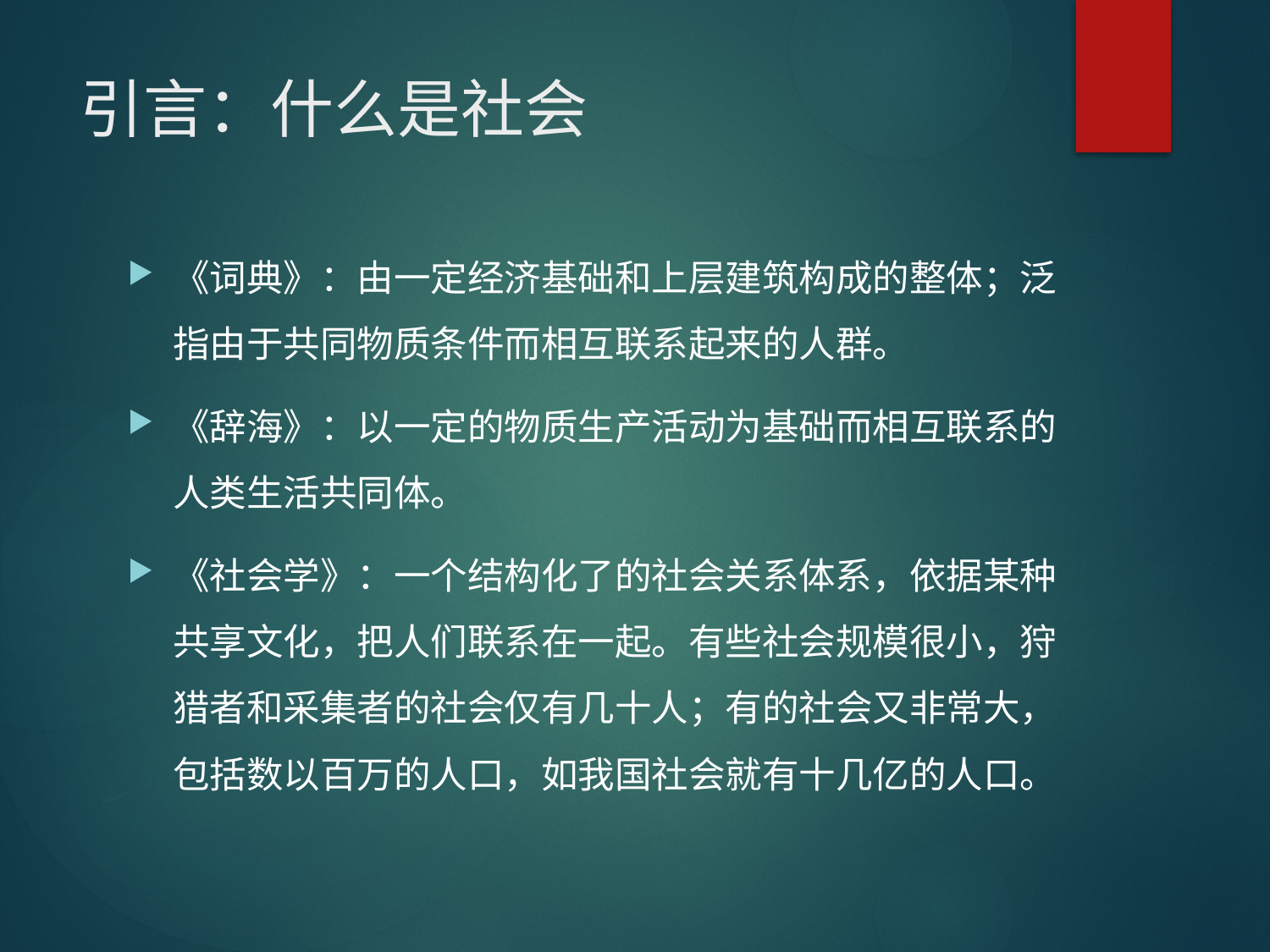

# 引言：什么是社会
《词典》：由一定经济基础和上层建筑构成的整体；泛指由于共同物质条件而相互联系起来的人群。
《辞海》：以一定的物质生产活动为基础而相互联系的人类生活共同体。
《社会学》：一个结构化了的社会关系体系，依据某种共享文化，把人们联系在一起。有些社会规模很小，狩猎者和采集者的社会仅有几十人；有的社会又非常大，包括数以百万的人口，如我国社会就有十几亿的人口。